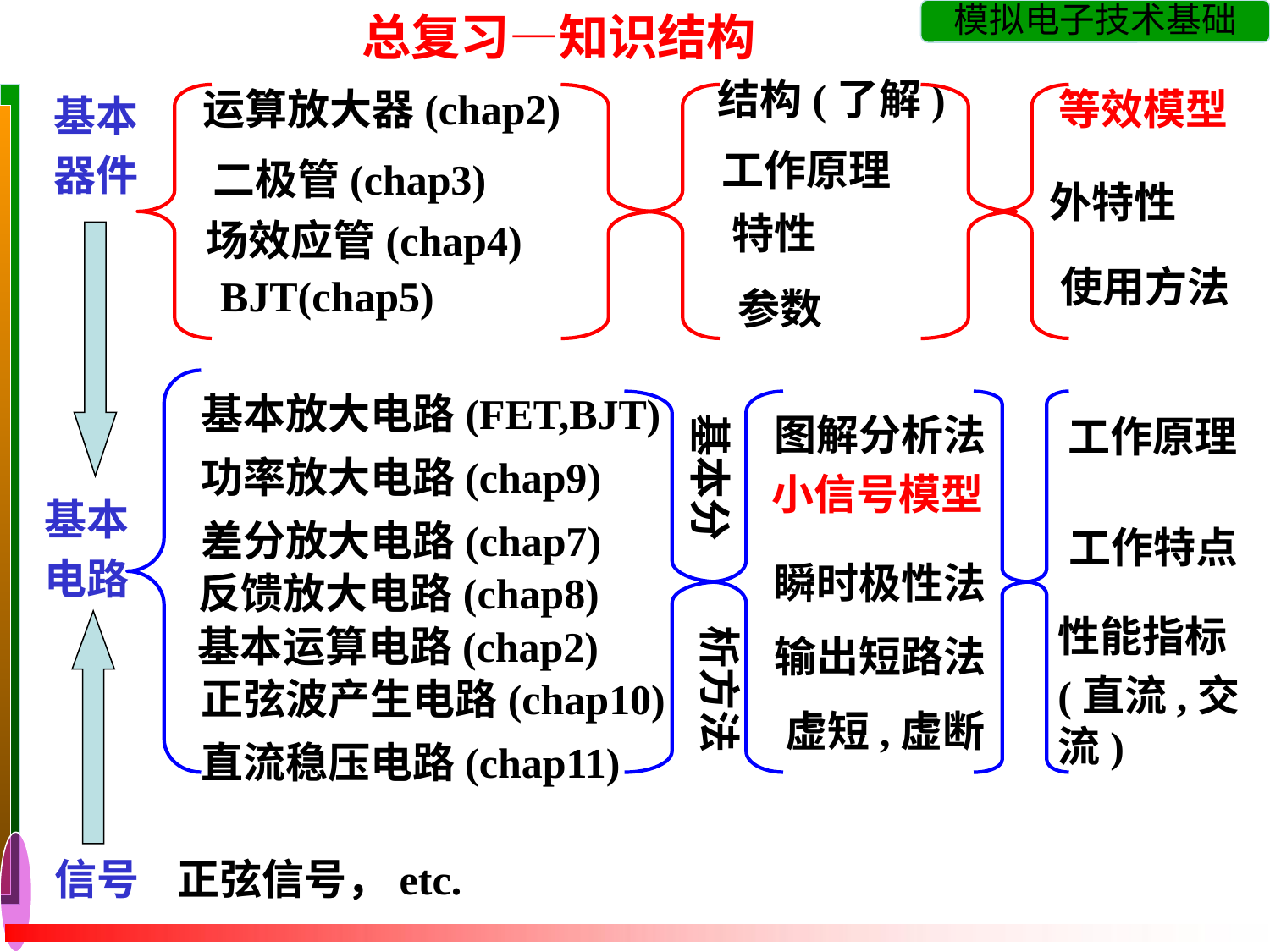

总复习—知识结构
结构(了解)
运算放大器(chap2)
等效模型
基本
器件

工作原理
二极管(chap3)
外特性
特性
场效应管(chap4)

使用方法
BJT(chap5)
参数

基本放大电路(FET,BJT)

基本分
析方法
图解分析法
工作原理
功率放大电路(chap9)
小信号模型
基本
电路
差分放大电路(chap7)
工作特点
瞬时极性法
反馈放大电路(chap8)
性能指标
(直流,交流)

基本运算电路(chap2)
输出短路法
正弦波产生电路(chap10)
虚短,虚断
直流稳压电路(chap11)
信号
正弦信号，etc.